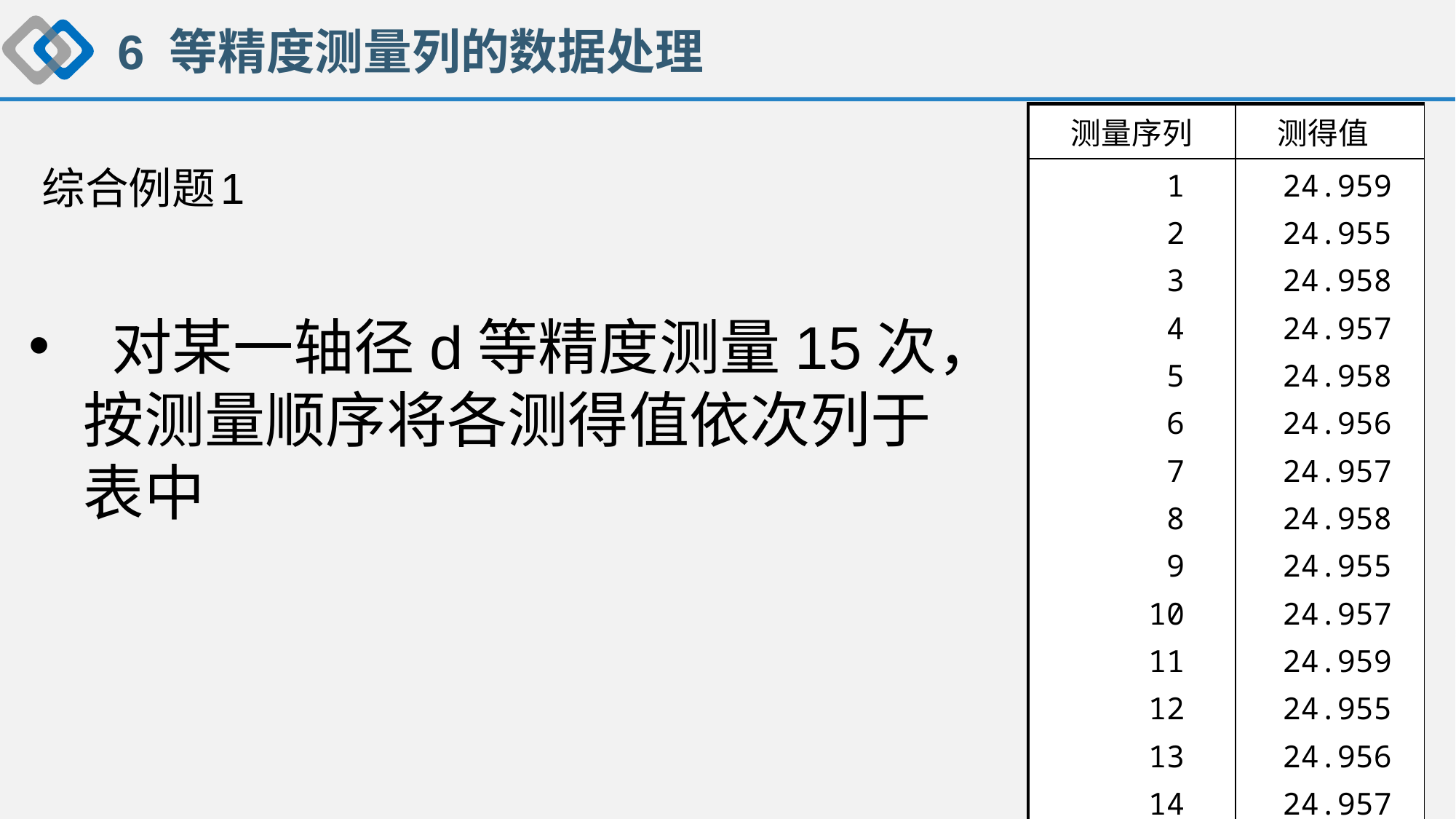

6 等精度测量列的数据处理
| 测量序列 | 测得值 |
| --- | --- |
| 1 2 3 4 5 6 7 8 9 10 11 12 13 14 15 | 24.959 24.955 24.958 24.957 24.958 24.956 24.957 24.958 24.955 24.957 24.959 24.955 24.956 24.957 24.958 |
# 综合例题1

 对某一轴径d等精度测量15次，按测量顺序将各测得值依次列于表中